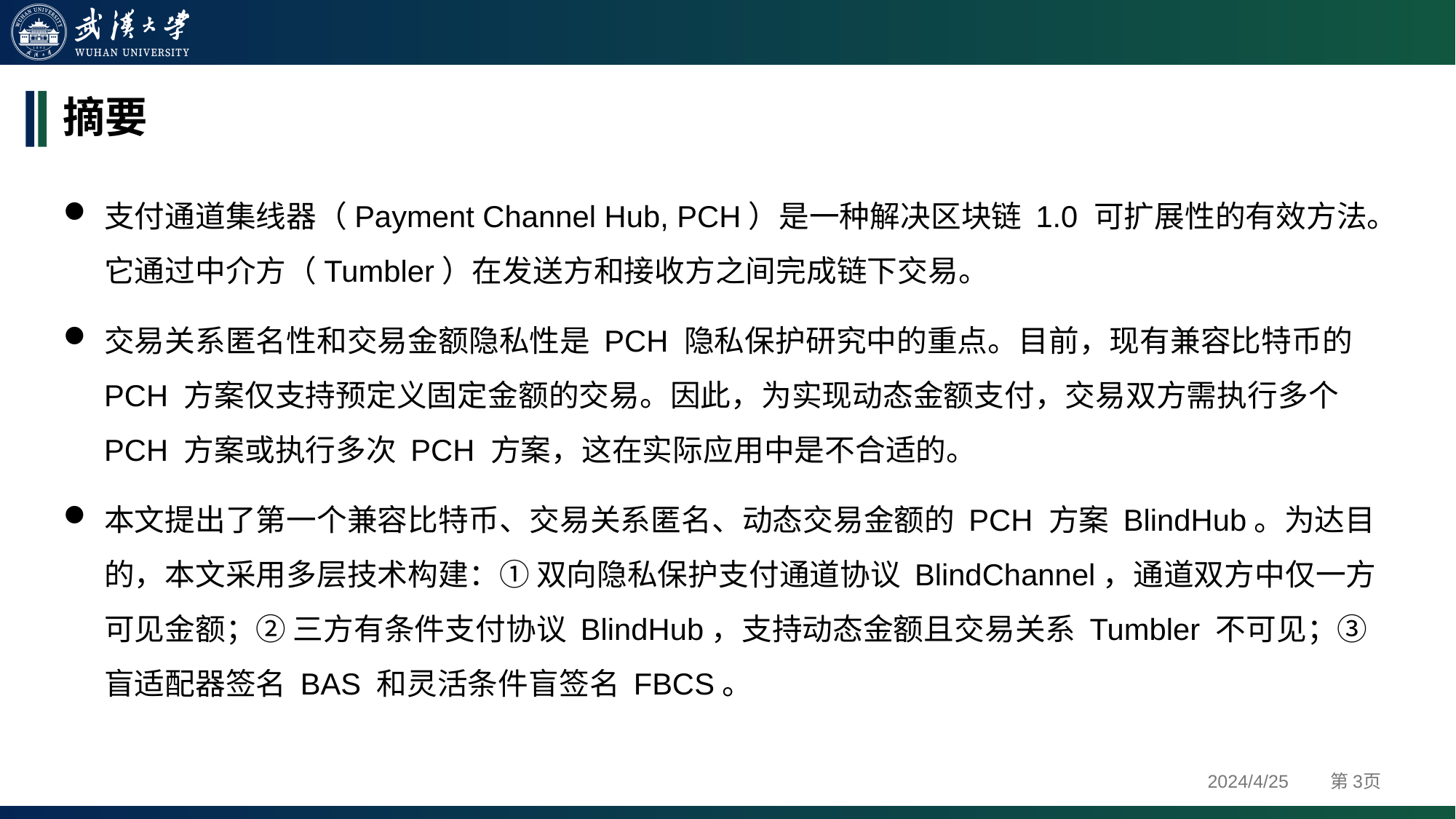

# 摘要
支付通道集线器（Payment Channel Hub, PCH）是一种解决区块链 1.0 可扩展性的有效方法。它通过中介方（Tumbler）在发送方和接收方之间完成链下交易。
交易关系匿名性和交易金额隐私性是 PCH 隐私保护研究中的重点。目前，现有兼容比特币的 PCH 方案仅支持预定义固定金额的交易。因此，为实现动态金额支付，交易双方需执行多个 PCH 方案或执行多次 PCH 方案，这在实际应用中是不合适的。
本文提出了第一个兼容比特币、交易关系匿名、动态交易金额的 PCH 方案 BlindHub。为达目的，本文采用多层技术构建：① 双向隐私保护支付通道协议 BlindChannel，通道双方中仅一方可见金额；② 三方有条件支付协议 BlindHub，支持动态金额且交易关系 Tumbler 不可见；③ 盲适配器签名 BAS 和灵活条件盲签名 FBCS。
2024/4/25
第3页